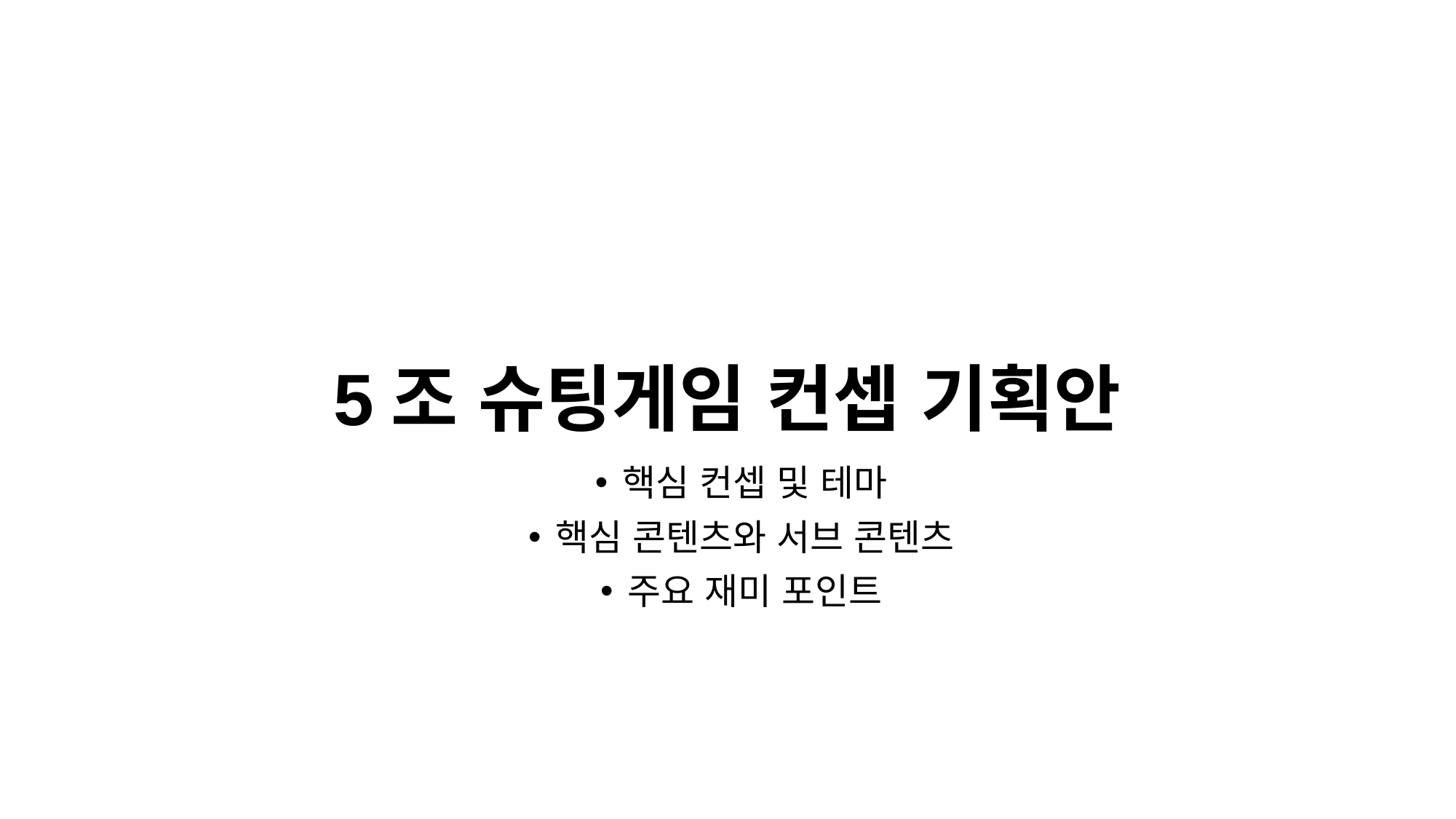

# 5조 슈팅게임 컨셉 기획안
핵심 컨셉 및 테마
핵심 콘텐츠와 서브 콘텐츠
주요 재미 포인트